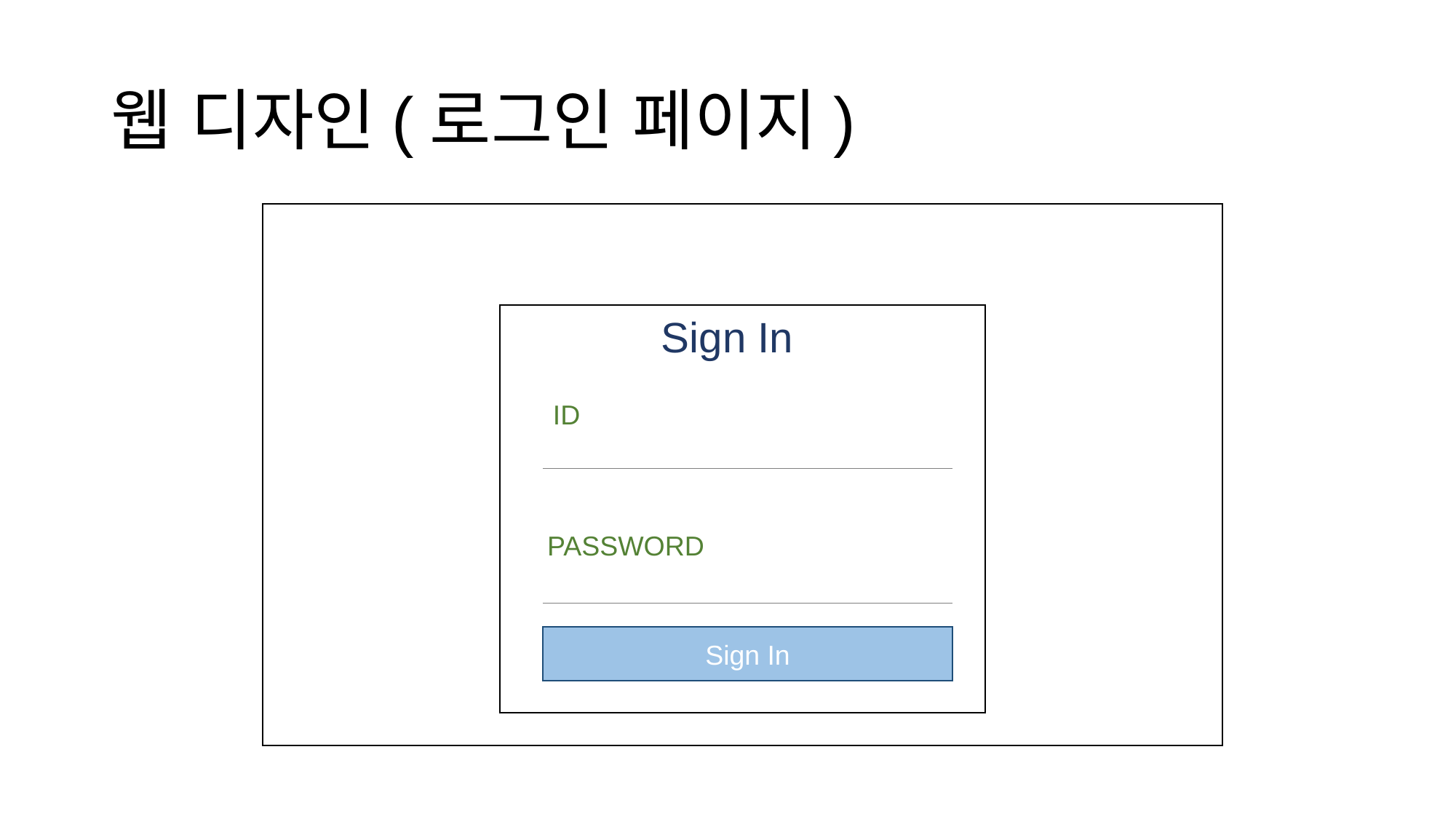

# 웹 디자인(로그인 페이지)

Sign In
ID
PASSWORD
Sign In